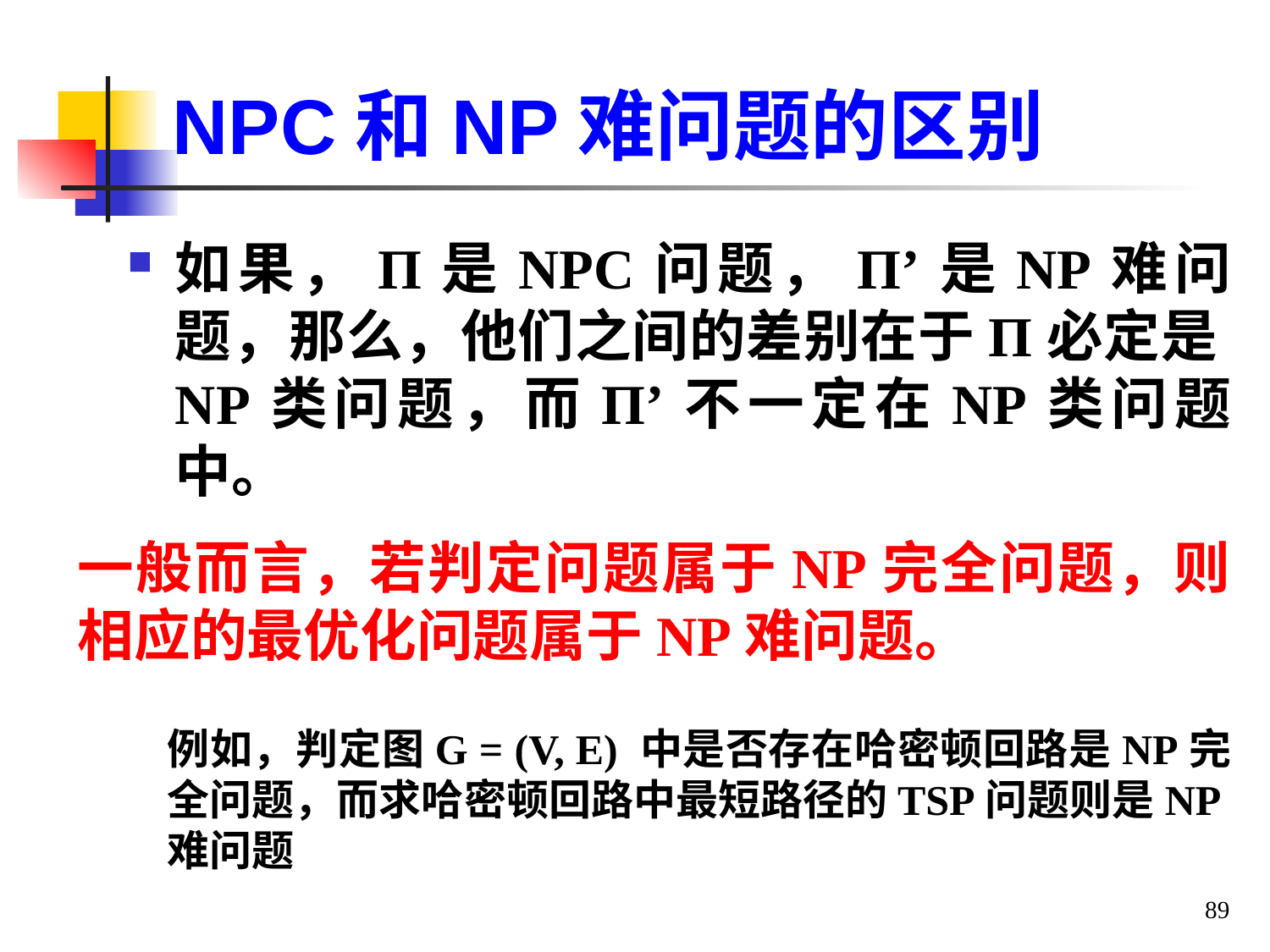

# NPC和NP难问题的区别
如果，Π是NPC问题，Π’是NP难问题，那么，他们之间的差别在于Π必定是NP类问题，而Π’不一定在NP类问题中。
一般而言，若判定问题属于NP完全问题，则相应的最优化问题属于NP难问题。
例如，判定图G = (V, E) 中是否存在哈密顿回路是NP完全问题，而求哈密顿回路中最短路径的TSP问题则是NP难问题
89